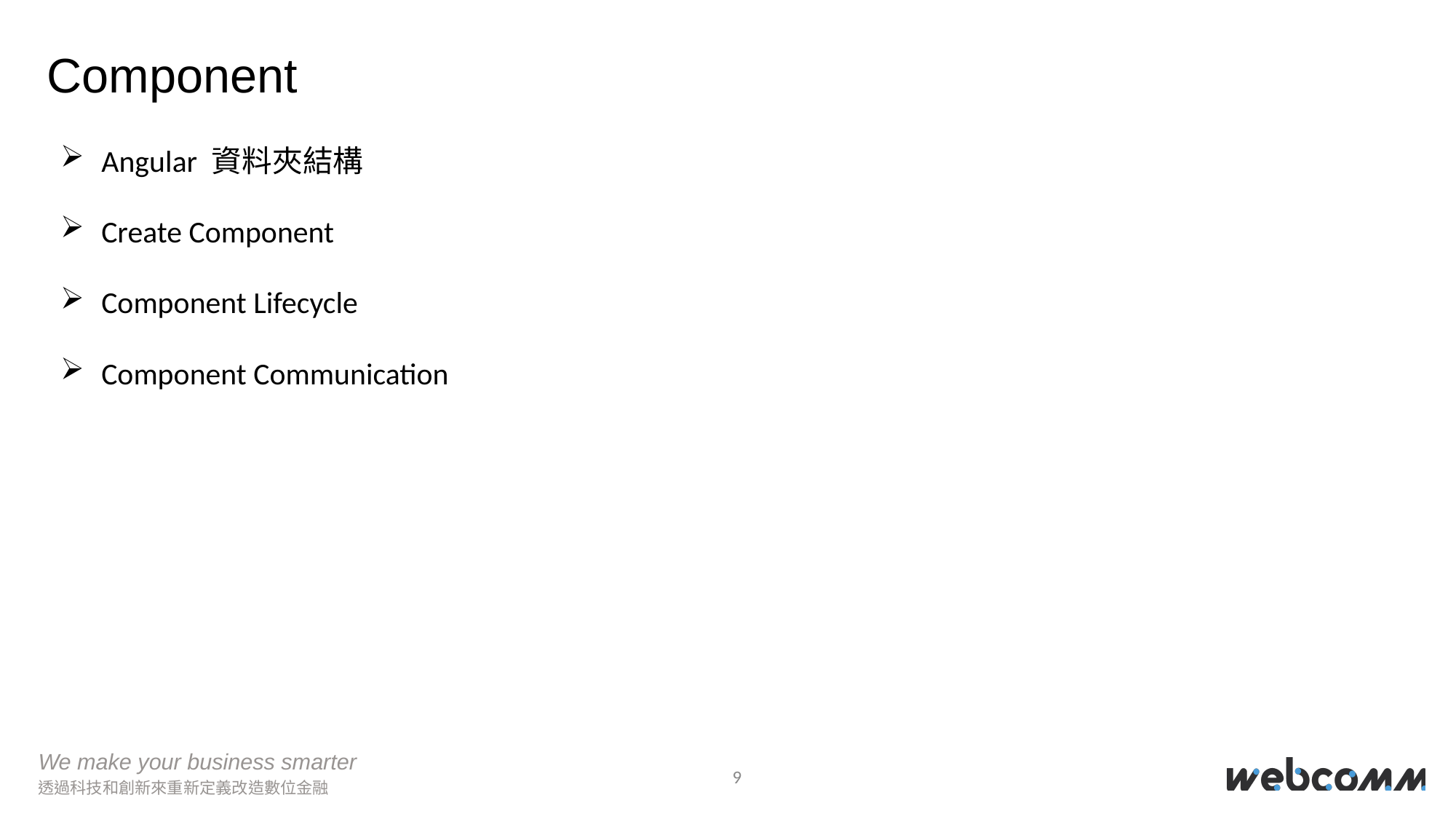

Component
Angular 資料夾結構
Create Component
Component Lifecycle
Component Communication